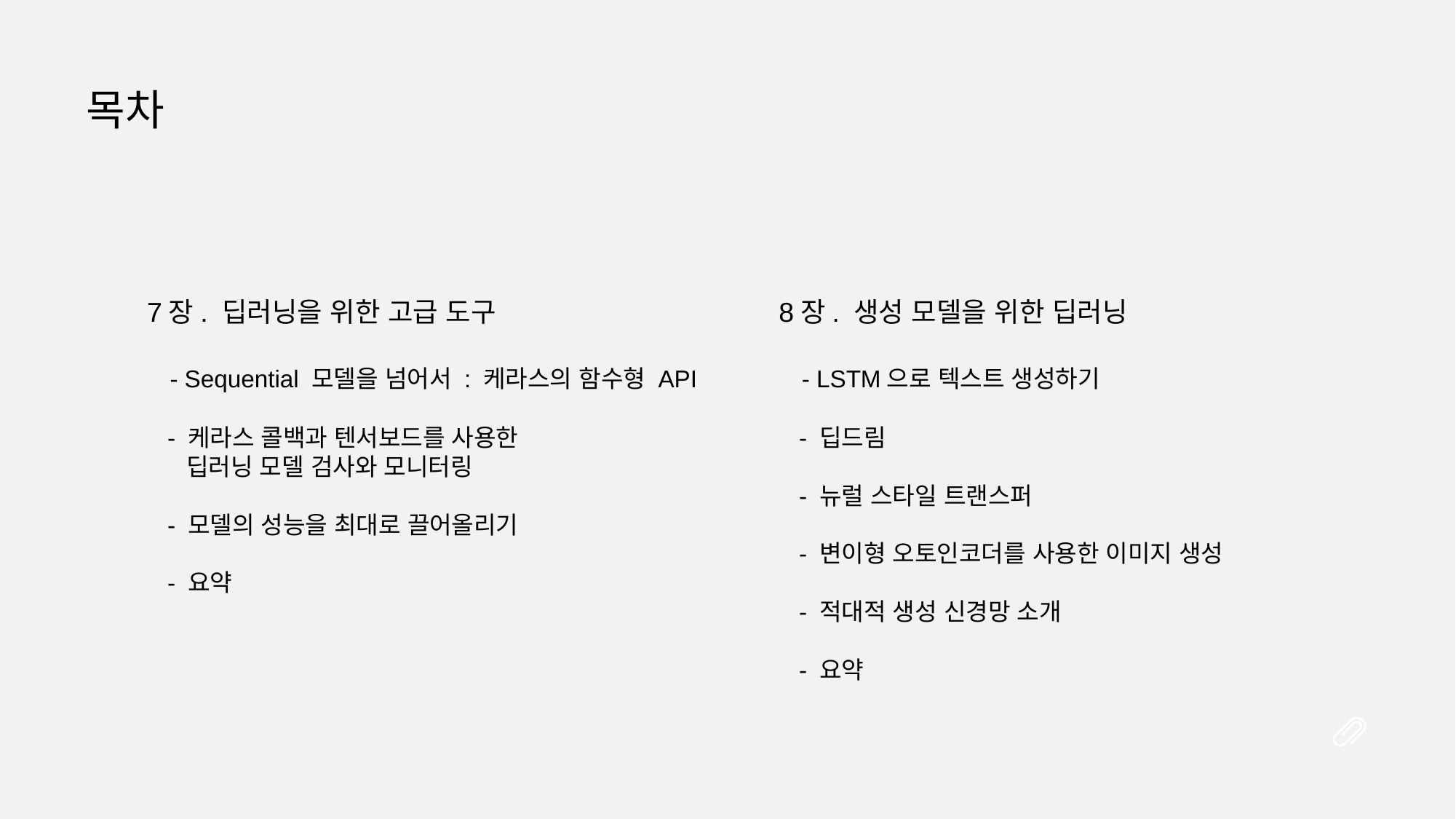

목차
7장. 딥러닝을 위한 고급 도구

   - Sequential 모델을 넘어서 : 케라스의 함수형 API

   - 케라스 콜백과 텐서보드를 사용한
     딥러닝 모델 검사와 모니터링

   - 모델의 성능을 최대로 끌어올리기

   - 요약
8장. 생성 모델을 위한 딥러닝

   - LSTM으로 텍스트 생성하기

   - 딥드림

   - 뉴럴 스타일 트랜스퍼

   - 변이형 오토인코더를 사용한 이미지 생성

   - 적대적 생성 신경망 소개

   - 요약